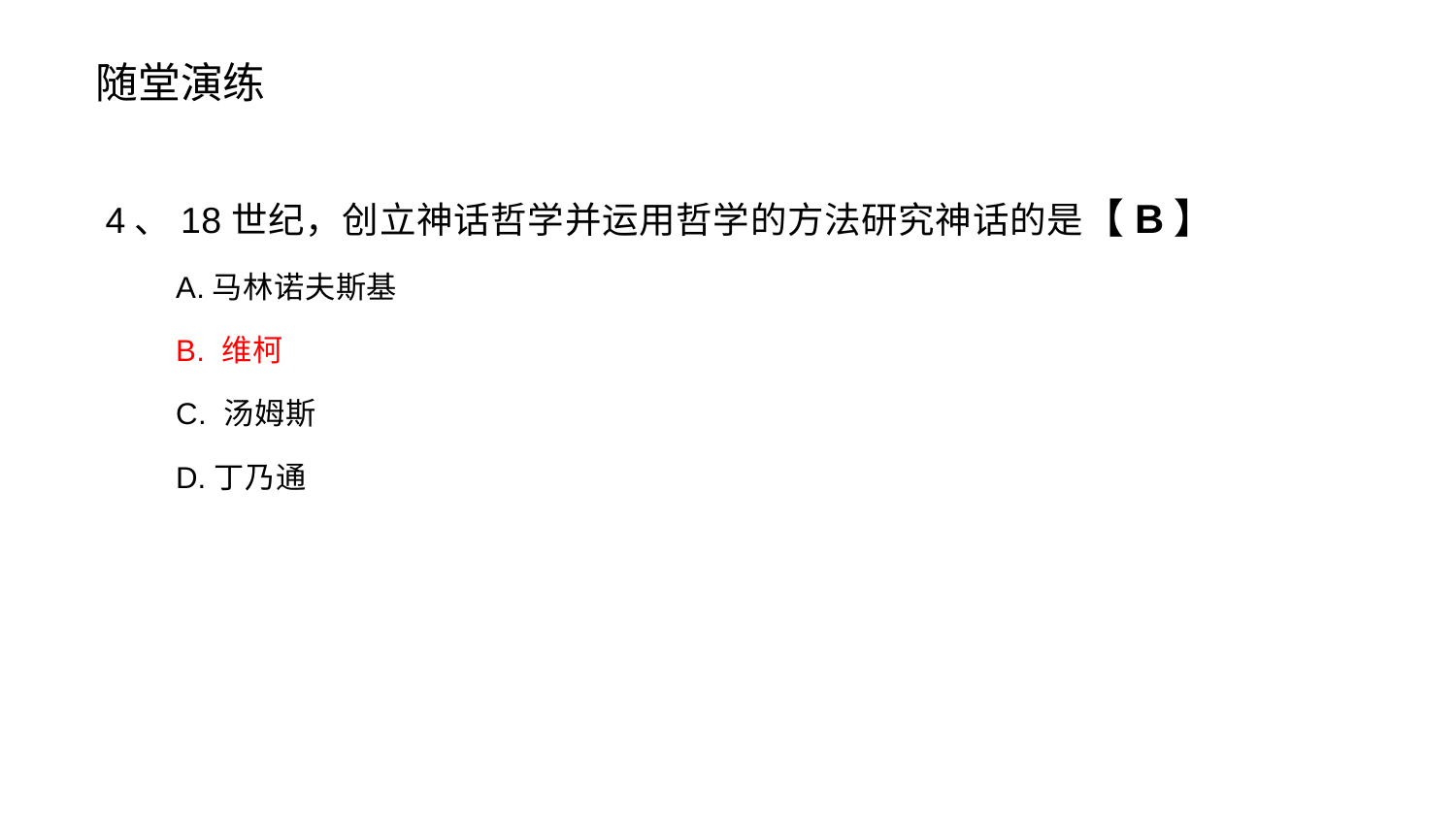

随堂演练
4、18世纪，创立神话哲学并运用哲学的方法研究神话的是【B】
A.马林诺夫斯基
B. 维柯
C. 汤姆斯
D.丁乃通